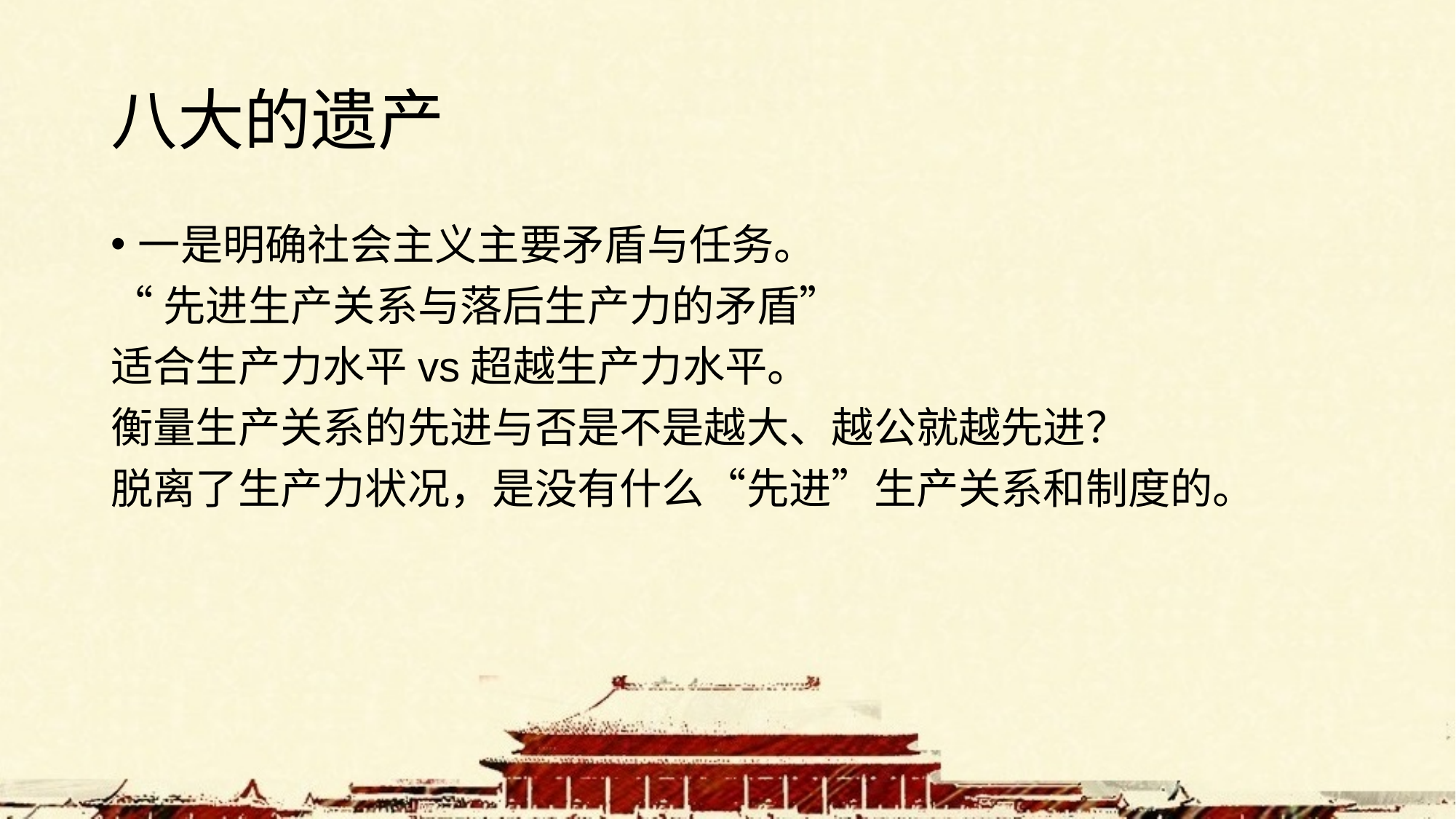

# 八大的遗产
一是明确社会主义主要矛盾与任务。
“先进生产关系与落后生产力的矛盾”
适合生产力水平vs超越生产力水平。
衡量生产关系的先进与否是不是越大、越公就越先进？
脱离了生产力状况，是没有什么“先进”生产关系和制度的。